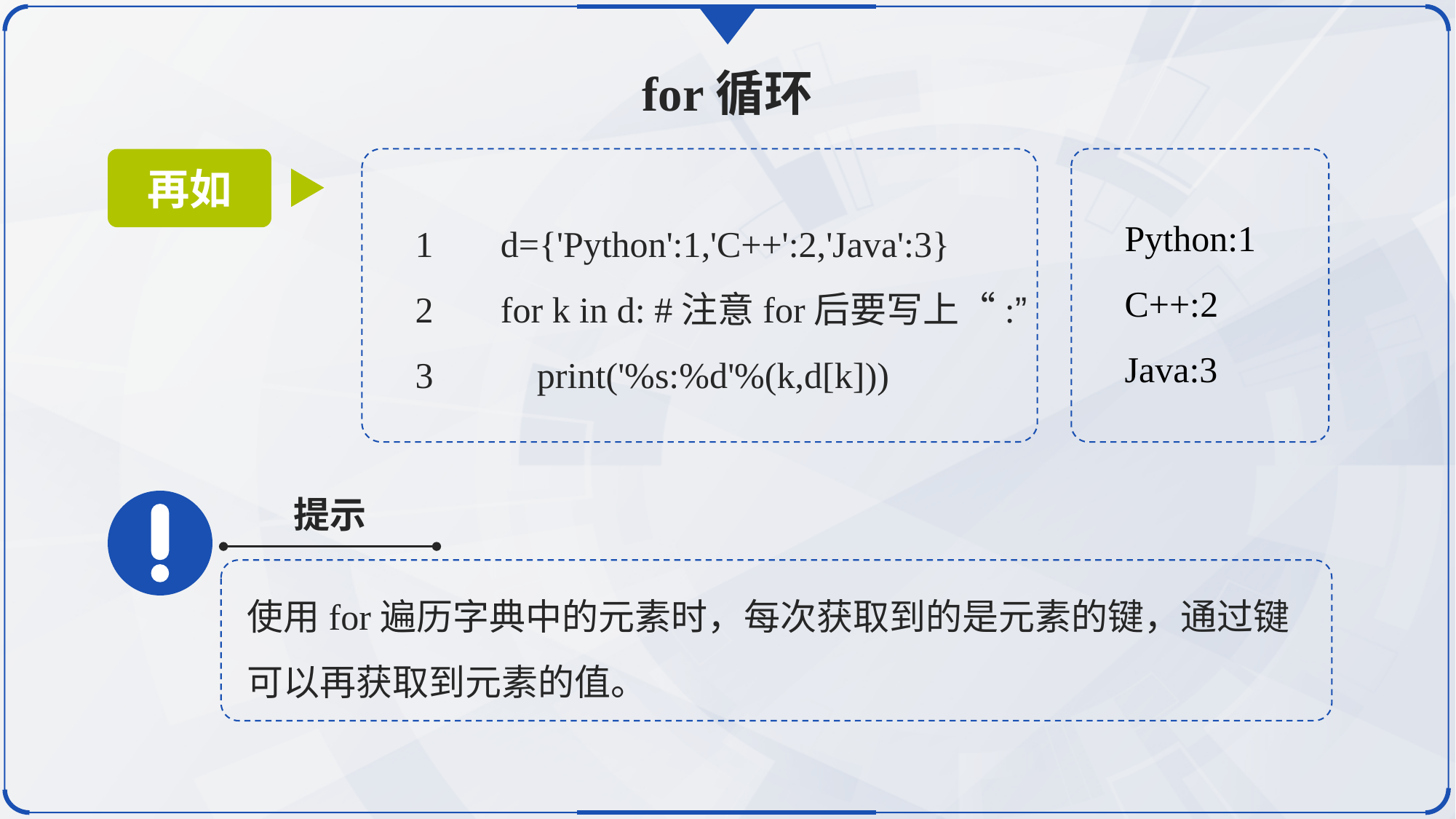

for循环

再如

Python:1
C++:2
Java:3
1	d={'Python':1,'C++':2,'Java':3}
2	for k in d: #注意for后要写上“:”
3	    print('%s:%d'%(k,d[k]))
提示

使用for遍历字典中的元素时，每次获取到的是元素的键，通过键可以再获取到元素的值。